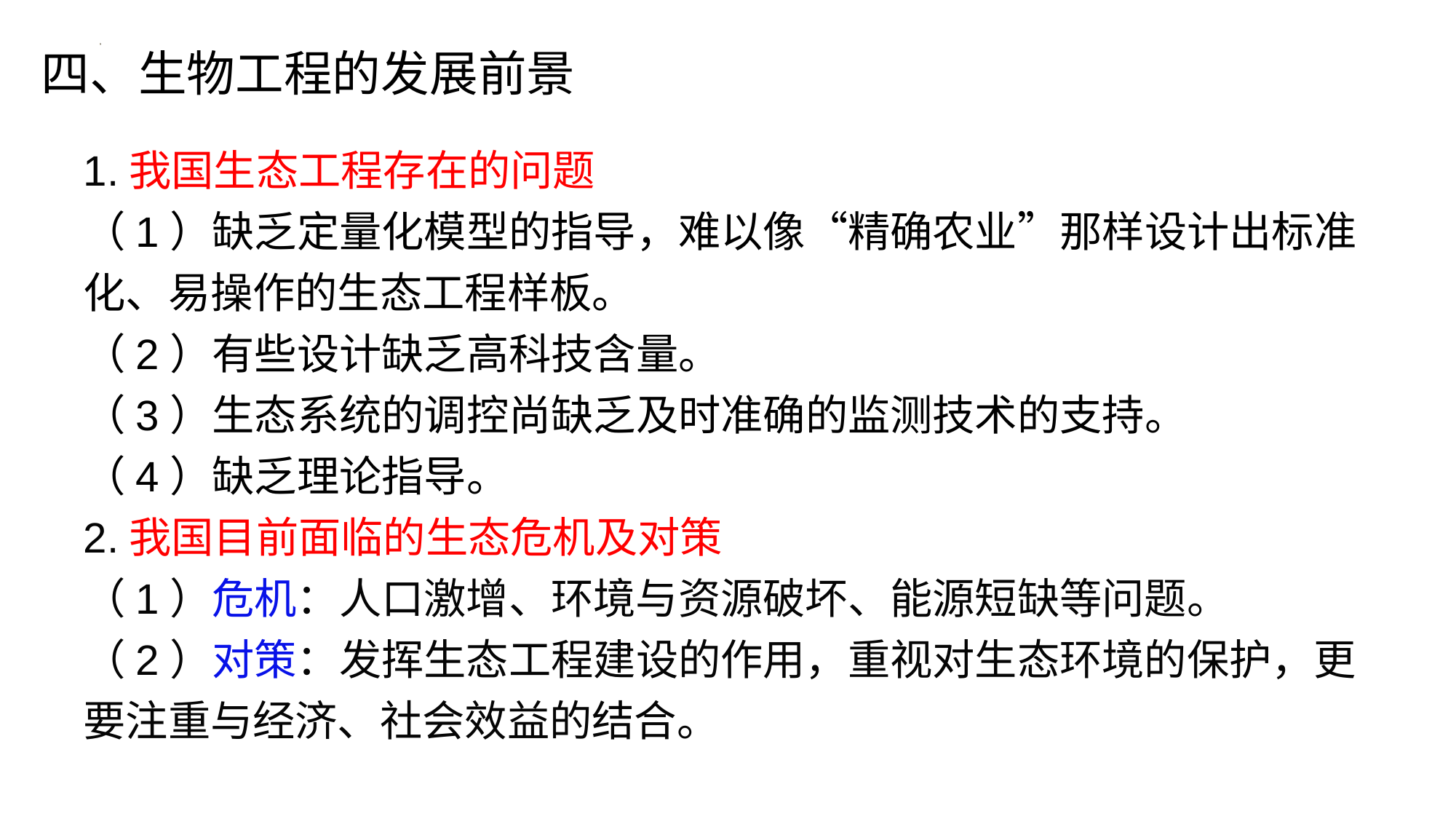

四、生物工程的发展前景
1.我国生态工程存在的问题
（1）缺乏定量化模型的指导，难以像“精确农业”那样设计出标准化、易操作的生态工程样板。
（2）有些设计缺乏高科技含量。
（3）生态系统的调控尚缺乏及时准确的监测技术的支持。
（4）缺乏理论指导。
2.我国目前面临的生态危机及对策
（1）危机：人口激增、环境与资源破坏、能源短缺等问题。
（2）对策：发挥生态工程建设的作用，重视对生态环境的保护，更要注重与经济、社会效益的结合。